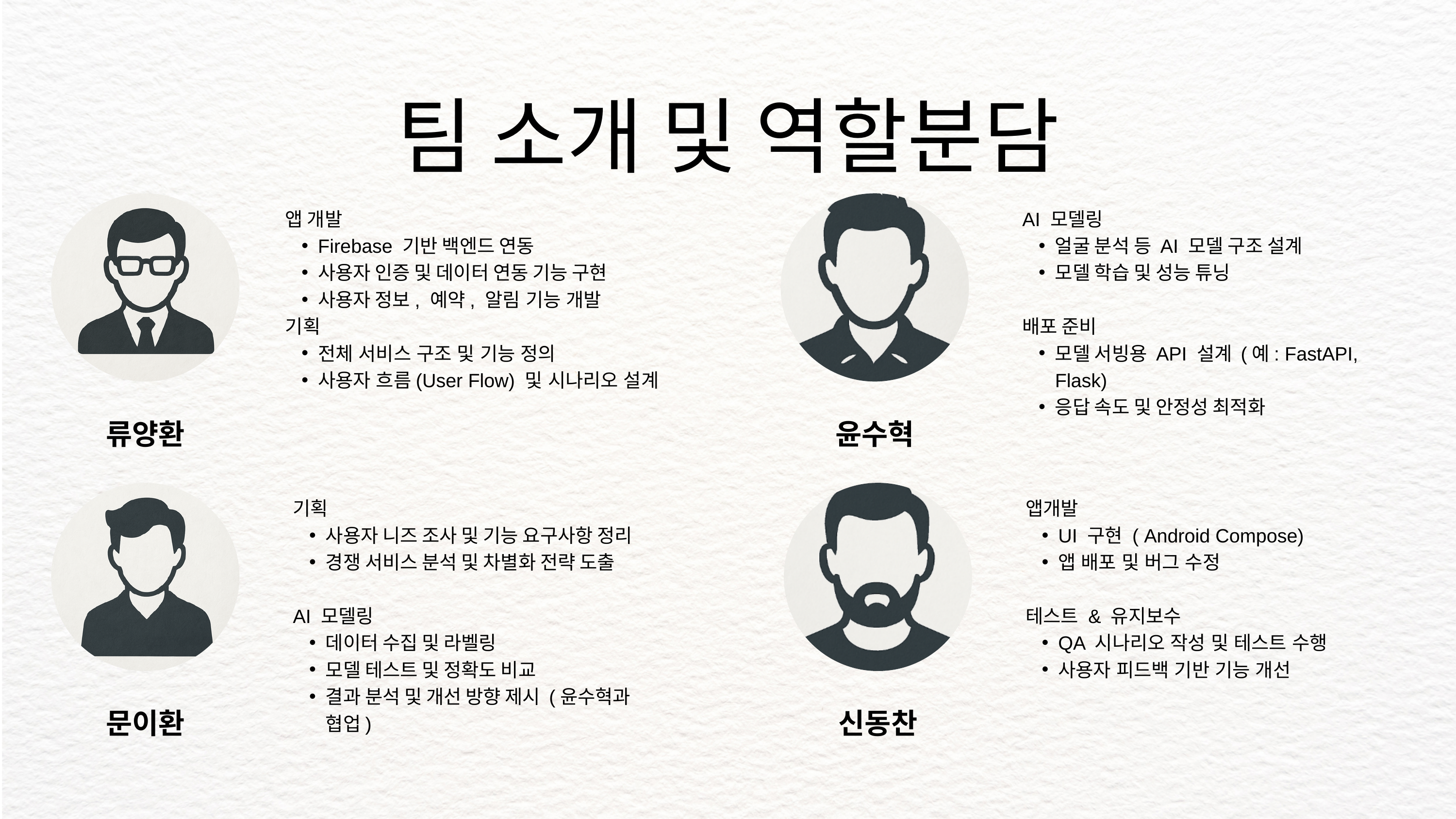

팀 소개 및 역할분담

앱 개발
Firebase 기반 백엔드 연동
사용자 인증 및 데이터 연동 기능 구현
사용자 정보, 예약, 알림 기능 개발
기획
전체 서비스 구조 및 기능 정의
사용자 흐름(User Flow) 및 시나리오 설계

AI 모델링
얼굴 분석 등 AI 모델 구조 설계
모델 학습 및 성능 튜닝

배포 준비
모델 서빙용 API 설계 (예: FastAPI, Flask)
응답 속도 및 안정성 최적화

류양환
윤수혁

기획
사용자 니즈 조사 및 기능 요구사항 정리
경쟁 서비스 분석 및 차별화 전략 도출

AI 모델링
데이터 수집 및 라벨링
모델 테스트 및 정확도 비교
결과 분석 및 개선 방향 제시 (윤수혁과 협업)

앱개발
UI 구현 ( Android Compose)
앱 배포 및 버그 수정

테스트 & 유지보수
QA 시나리오 작성 및 테스트 수행
사용자 피드백 기반 기능 개선

문이환
신동찬